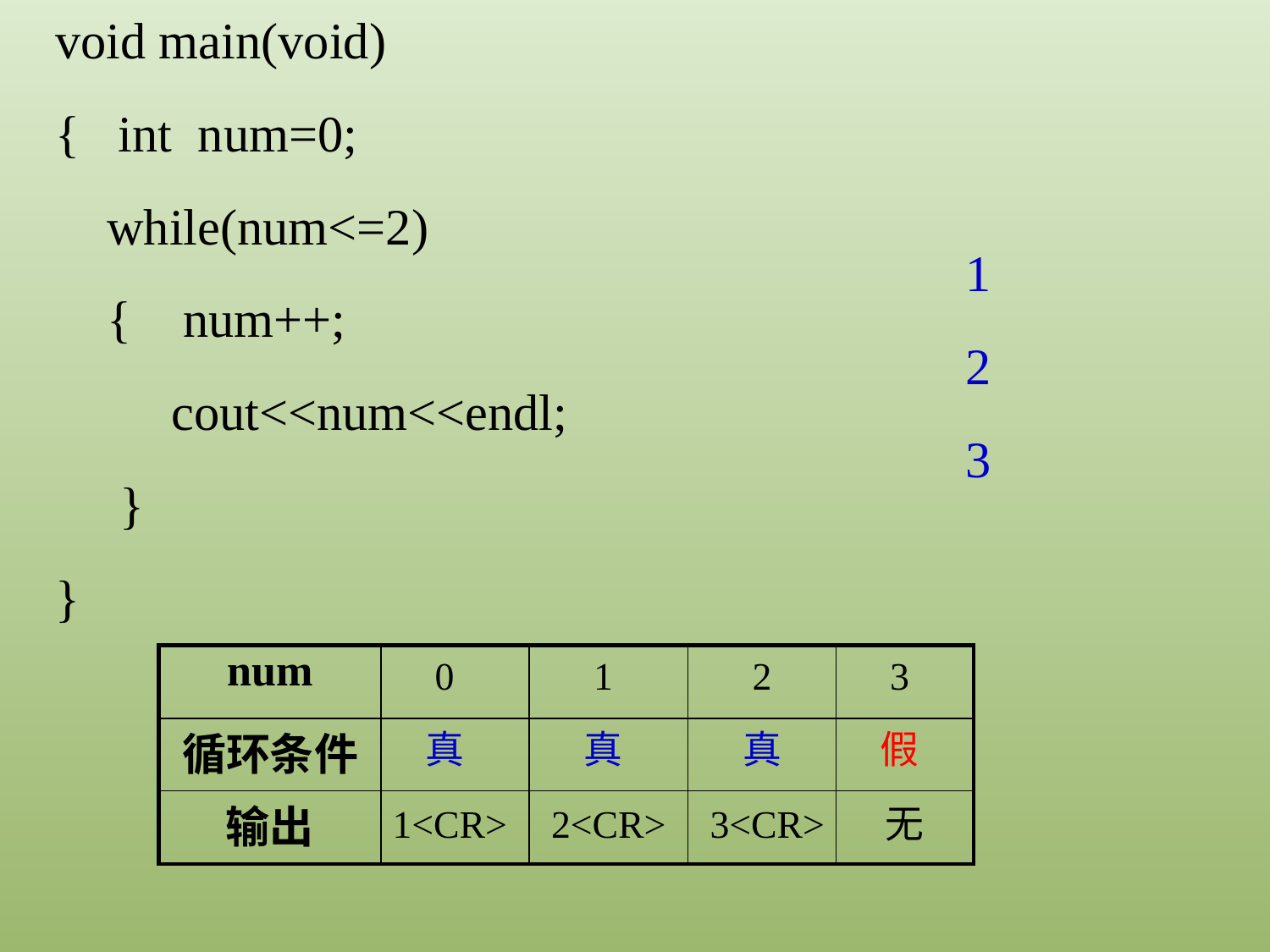

void main(void)
{   int  num=0;
    while(num<=2)
    {    num++;
         cout<<num<<endl;
     }
}
1
2
3
| num |  |  |  |  |
| --- | --- | --- | --- | --- |
| 循环条件 |  |  |  |  |
| 输出 |  |  |  |  |
0
1
2
3
真
真
真
假
1<CR>
2<CR>
3<CR>
无
121